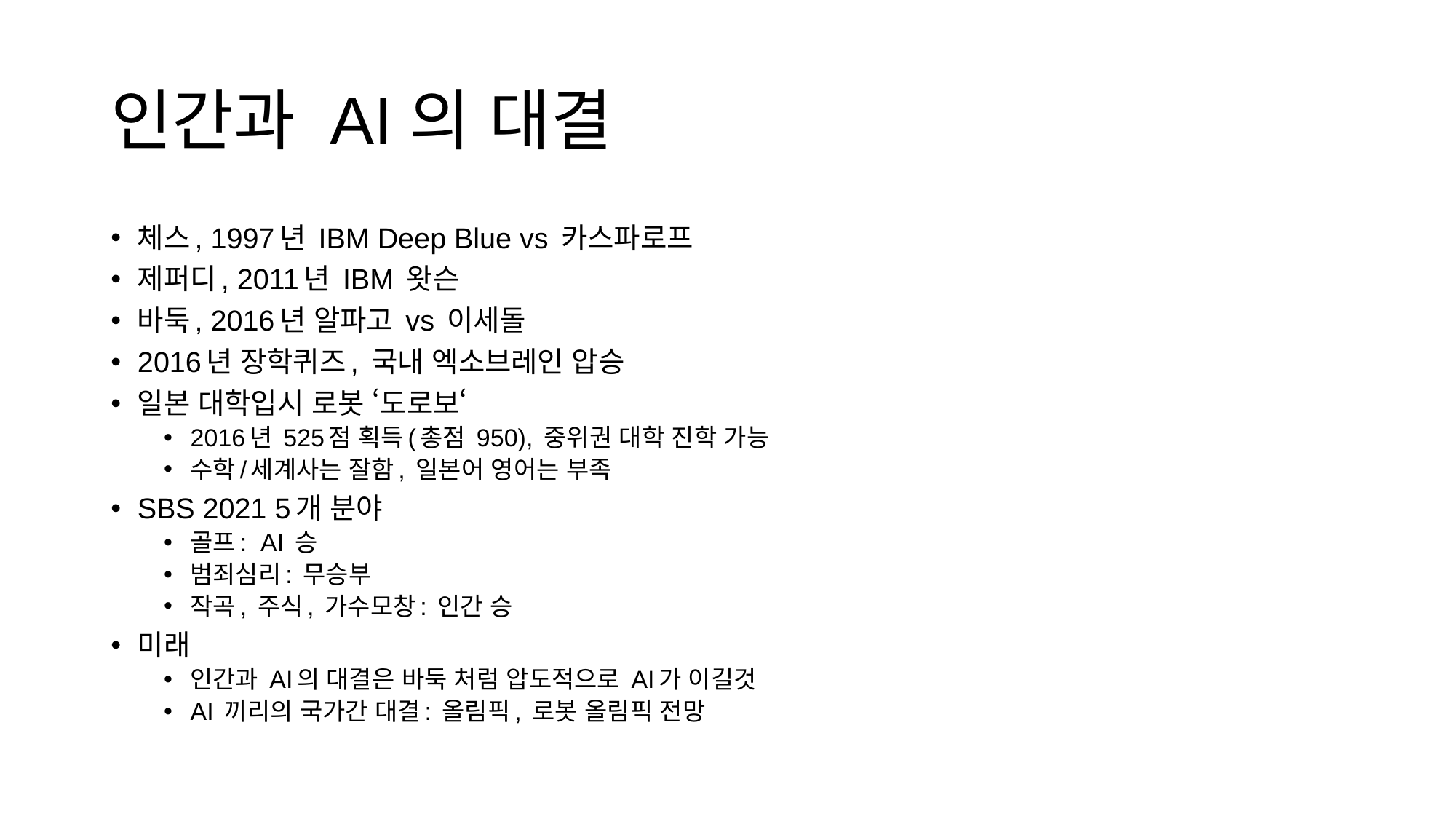

# 인간과 AI의 대결
체스, 1997년 IBM Deep Blue vs 카스파로프
제퍼디, 2011년 IBM 왓슨
바둑, 2016년 알파고 vs 이세돌
2016년 장학퀴즈, 국내 엑소브레인 압승
일본 대학입시 로봇 ‘도로보‘
2016년 525점 획득(총점 950), 중위권 대학 진학 가능
수학/세계사는 잘함, 일본어 영어는 부족
SBS 2021 5개 분야
골프:  AI 승
범죄심리: 무승부
작곡, 주식, 가수모창: 인간 승
미래
인간과 AI의 대결은 바둑 처럼 압도적으로 AI가 이길것
AI 끼리의 국가간 대결: 올림픽, 로봇 올림픽 전망